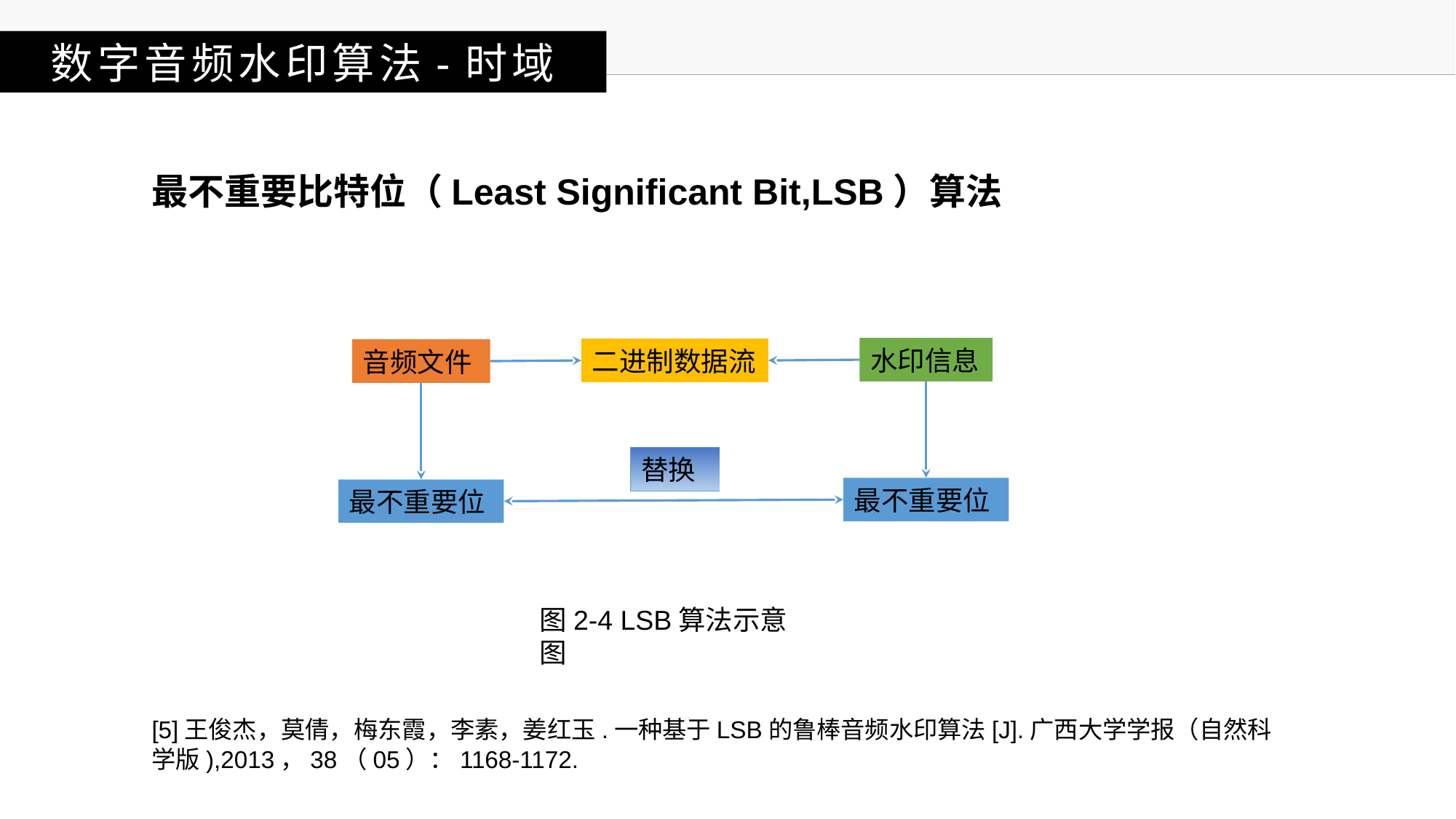

数字音频水印算法-时域
最不重要比特位（Least Significant Bit,LSB）算法
水印信息
二进制数据流
音频文件
替换
最不重要位
最不重要位
图2-4 LSB算法示意图
[5]王俊杰，莫倩，梅东霞，李素，姜红玉.一种基于LSB的鲁棒音频水印算法[J].广西大学学报（自然科学版),2013，38（05）：1168-1172.